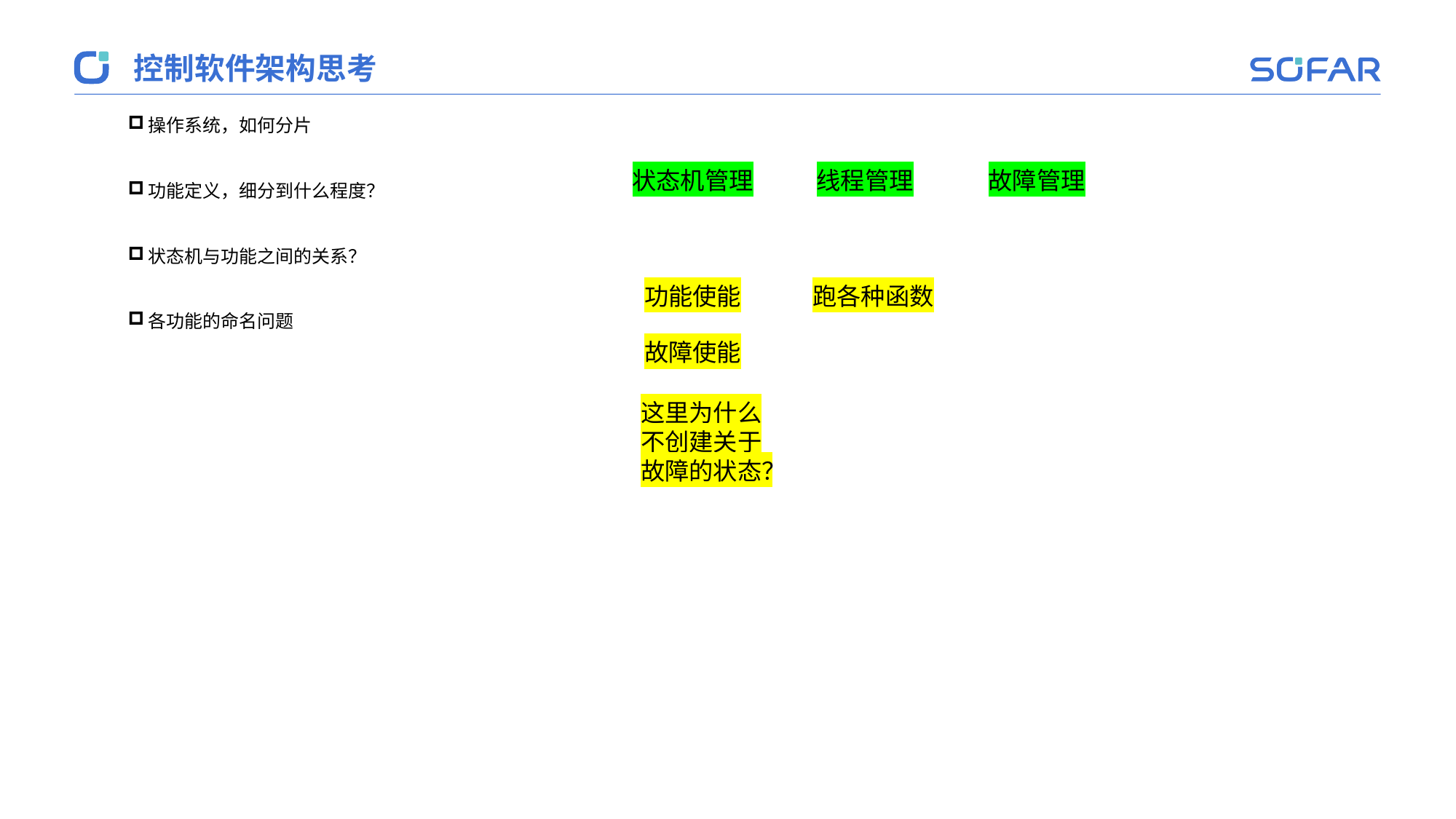

控制软件架构思考
操作系统，如何分片

功能定义，细分到什么程度？

状态机与功能之间的关系？

各功能的命名问题
状态机管理
线程管理
故障管理
功能使能
跑各种函数
故障使能
这里为什么不创建关于故障的状态？